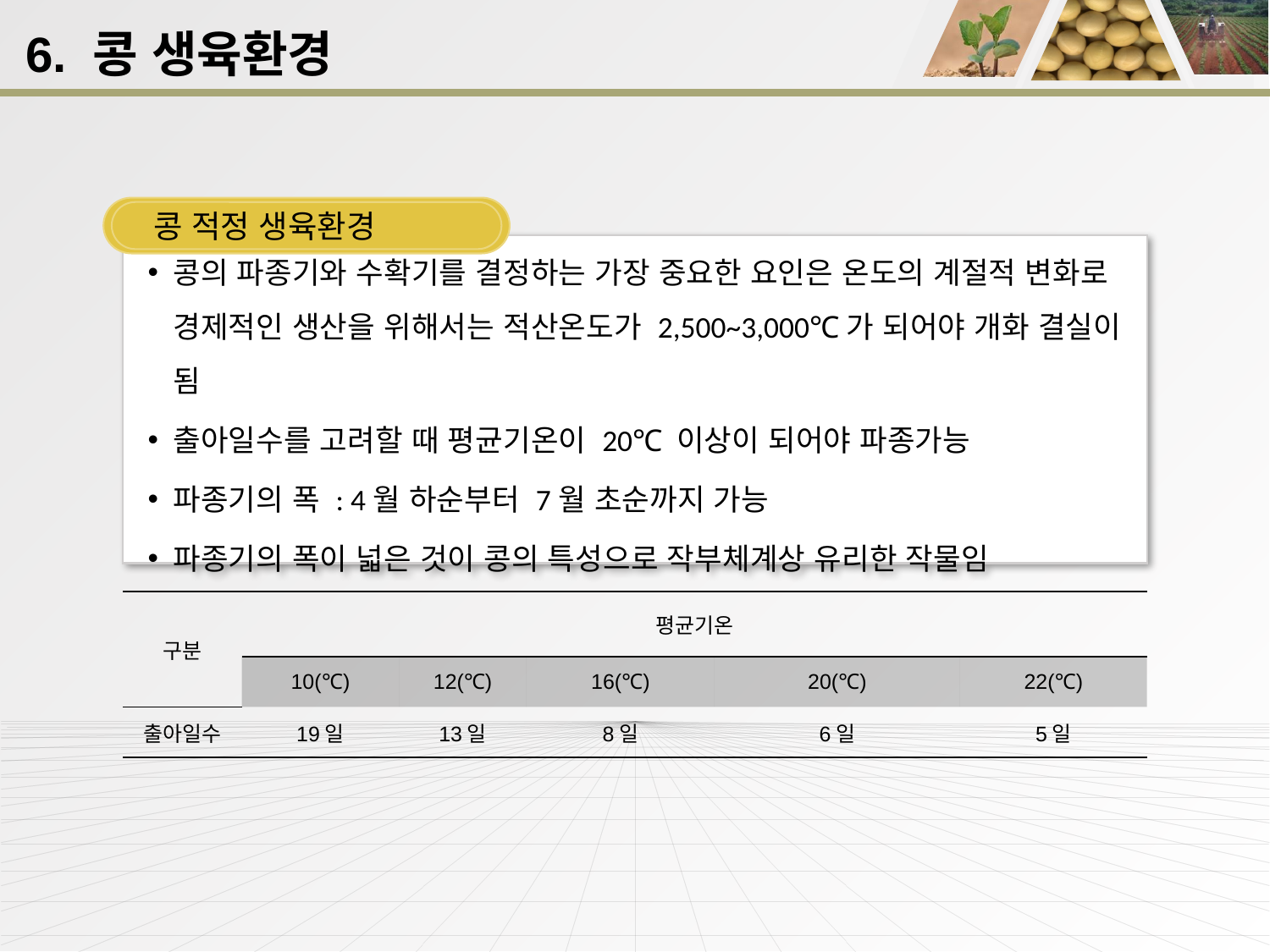

6. 콩 생육환경

콩 적정 생육환경
콩의 파종기와 수확기를 결정하는 가장 중요한 요인은 온도의 계절적 변화로 경제적인 생산을 위해서는 적산온도가 2,500~3,000℃가 되어야 개화 결실이 됨
출아일수를 고려할 때 평균기온이 20℃ 이상이 되어야 파종가능
파종기의 폭 : 4월 하순부터 7월 초순까지 가능
파종기의 폭이 넓은 것이 콩의 특성으로 작부체계상 유리한 작물임
| 구분 | 평균기온 |  |  |  |  |
| --- | --- | --- | --- | --- | --- |
|  | 10(℃) | 12(℃) | 16(℃) | 20(℃) | 22(℃) |
| 출아일수 | 19일 | 13일 | 8일 | 6일 | 5일 |